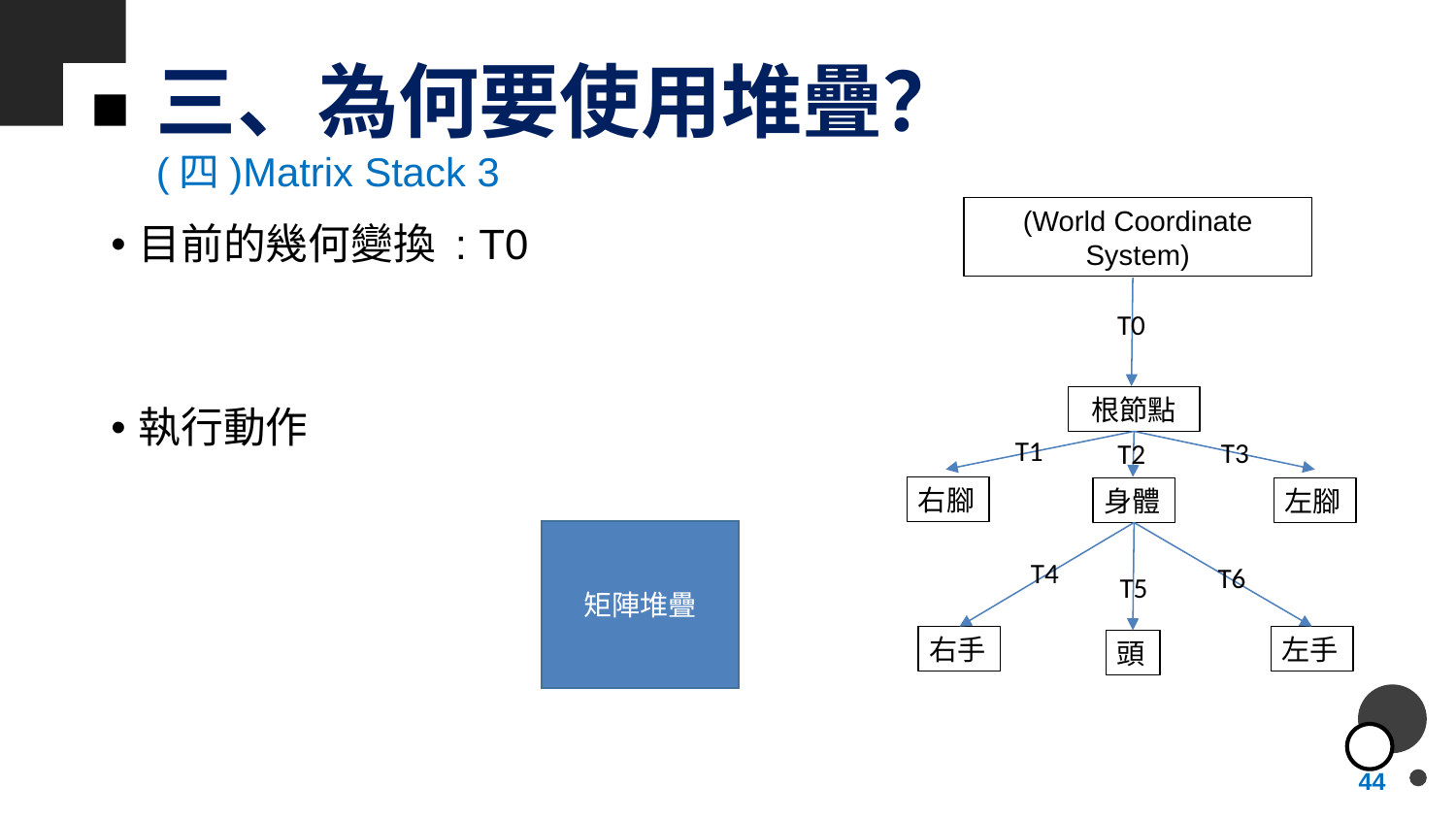

# 三、為何要使用堆疊？
(四)Matrix Stack 3
(World Coordinate System)
目前幾何變換 : T0 * T2
目前幾何變換 : T0 * T1
目前幾何變換 : T0 * T2 * T5

目前幾何變換 : T0 * T3
目前幾何變換 : T0
目前的幾何變換 : T0

執行動作

目前幾何變換 : T0 * T2 * T4
目前幾何變換 : T0 * T2 * T6
T0
畫左腳
畫右腳
畫右手
Stack Top * T5
畫身體
Push Matrix
Stack Top * T6
Stack Top * T3
畫左手
畫頭

Stack Top * T1
Stack Top * T2
Stack Top * T4

Pop Matrix
根節點
T1
T3
T2
右腳
身體
左腳
矩陣堆疊
T0 * T2
T0 * T2 * T5
T0 * T2 * T6
T0 * T2 * T4
T4
T6
T5
T0
T0 * T1
T0 * T2
T0 * T3
T0
右手
左手
頭

44